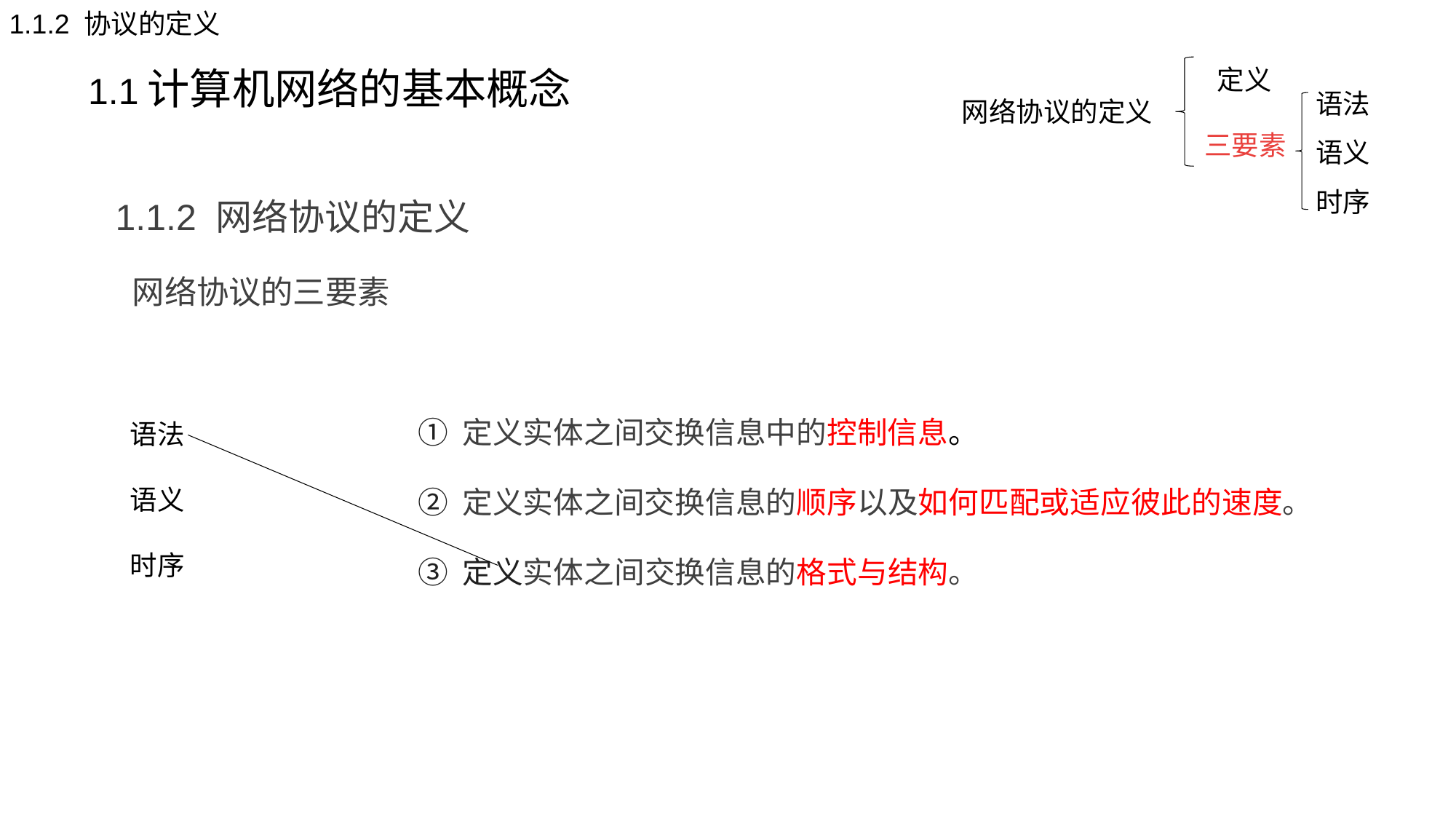

1.1.2 协议的定义
# 1.1计算机网络的基本概念

 定义

三要素
语法
语义
时序
网络协议的定义

1.1.2 网络协议的定义
     网络协议的三要素

                                                 ① 定义实体之间交换信息中的控制信息。
                                                 ② 定义实体之间交换信息的顺序以及如何匹配或适应彼此的速度。
                                                 ③ 定义实体之间交换信息的格式与结构。
语法

语义

时序